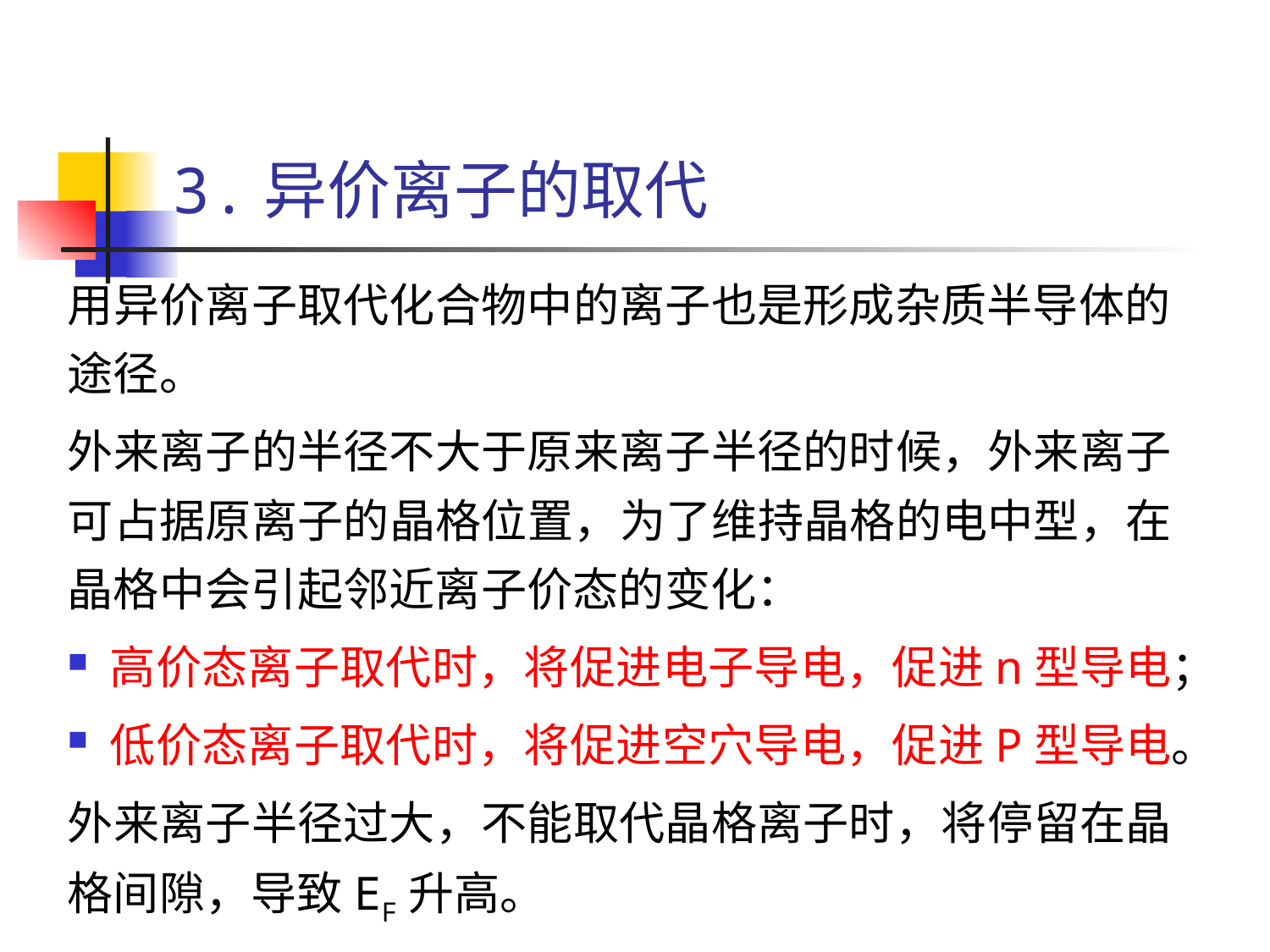

# 3.异价离子的取代
用异价离子取代化合物中的离子也是形成杂质半导体的途径。
外来离子的半径不大于原来离子半径的时候，外来离子可占据原离子的晶格位置，为了维持晶格的电中型，在晶格中会引起邻近离子价态的变化：
 高价态离子取代时，将促进电子导电，促进n型导电；
 低价态离子取代时，将促进空穴导电，促进P型导电。
外来离子半径过大，不能取代晶格离子时，将停留在晶格间隙，导致EF升高。